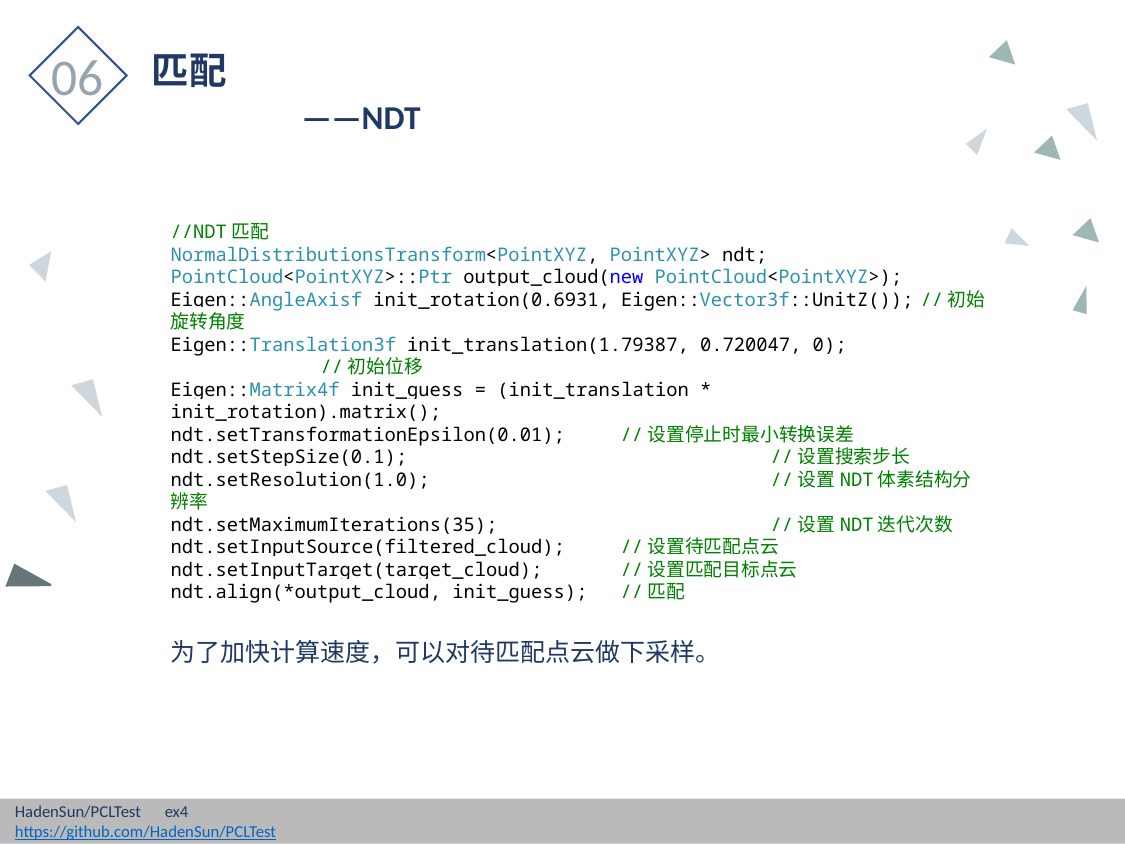

06
匹配
	——NDT

//NDT匹配
NormalDistributionsTransform<PointXYZ, PointXYZ> ndt;
PointCloud<PointXYZ>::Ptr output_cloud(new PointCloud<PointXYZ>);
Eigen::AngleAxisf init_rotation(0.6931, Eigen::Vector3f::UnitZ());	//初始旋转角度
Eigen::Translation3f init_translation(1.79387, 0.720047, 0);		//初始位移
Eigen::Matrix4f init_guess = (init_translation * init_rotation).matrix();
ndt.setTransformationEpsilon(0.01);	//设置停止时最小转换误差
ndt.setStepSize(0.1);			//设置搜索步长
ndt.setResolution(1.0);			//设置NDT体素结构分辨率
ndt.setMaximumIterations(35);		//设置NDT迭代次数
ndt.setInputSource(filtered_cloud);	//设置待匹配点云
ndt.setInputTarget(target_cloud);	//设置匹配目标点云
ndt.align(*output_cloud, init_guess);	//匹配

为了加快计算速度，可以对待匹配点云做下采样。
HadenSun/PCLTest	ex4
https://github.com/HadenSun/PCLTest